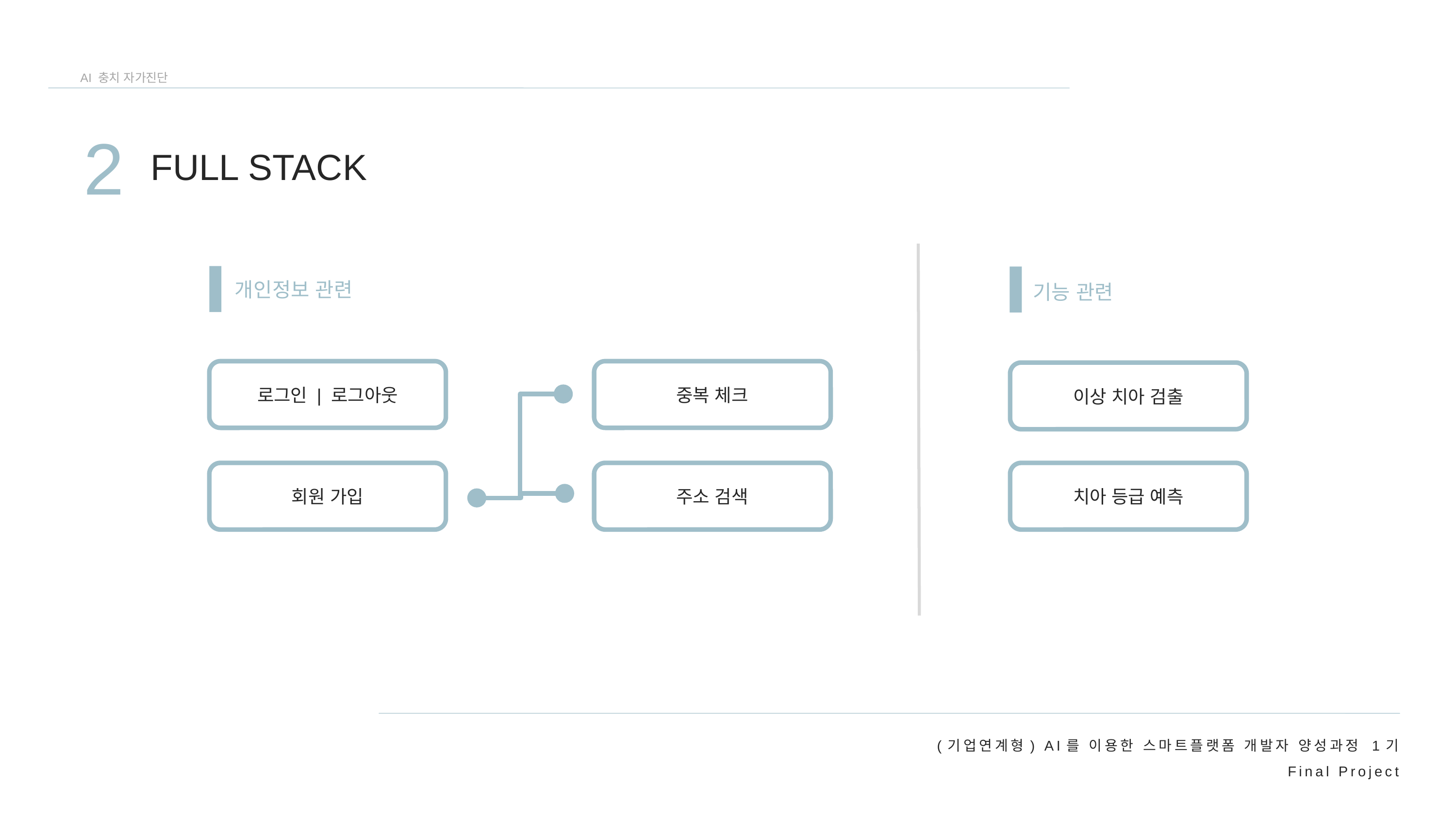

AI 충치 자가진단

2
FULL STACK

개인정보 관련
기능 관련
로그인 | 로그아웃
중복 체크
이상 치아 검출

회원 가입
주소 검색
치아 등급 예측

(기업연계형) AI를 이용한 스마트플랫폼 개발자 양성과정 1기
Final Project